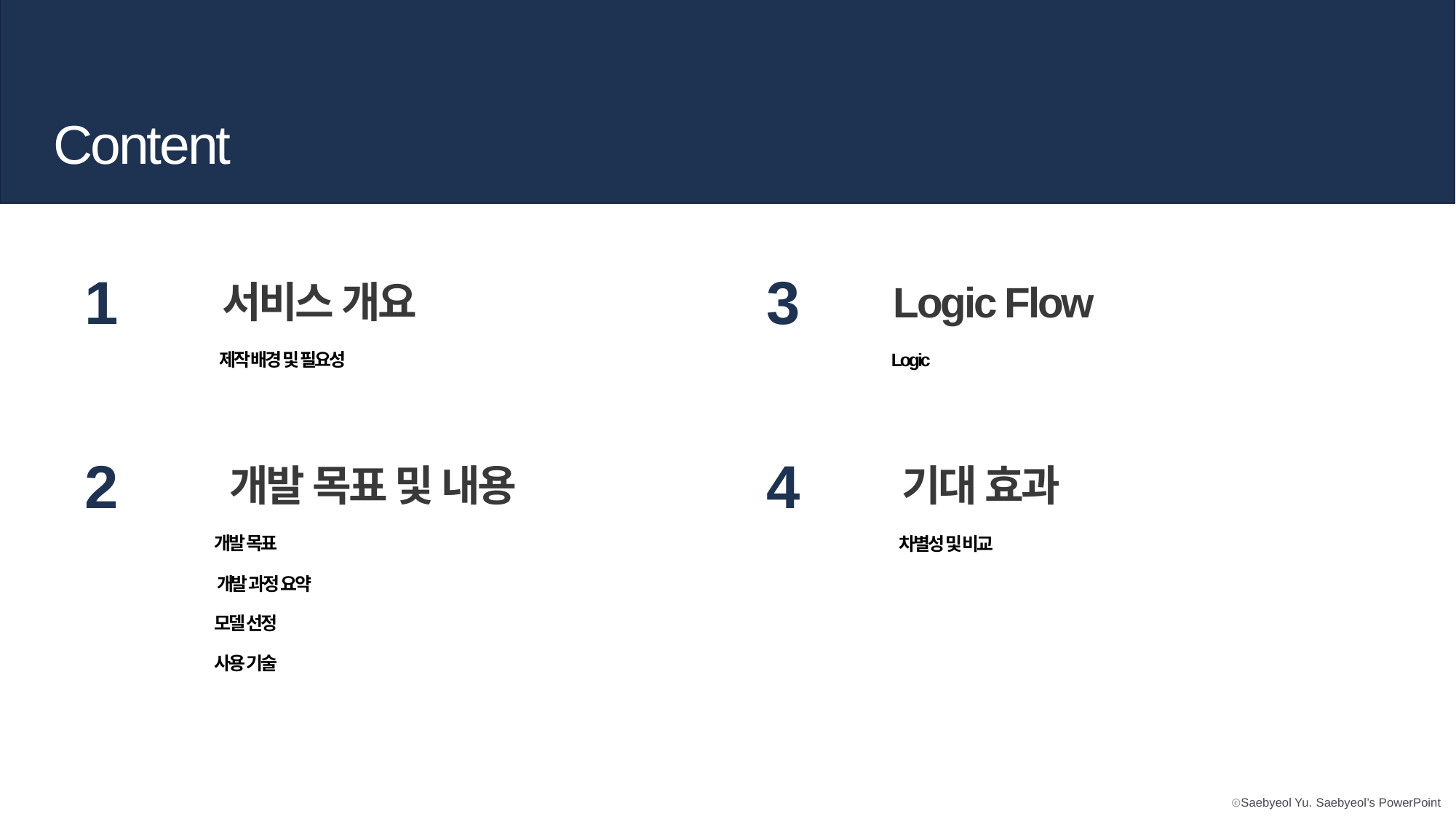

Content
1
서비스 개요
제작 배경 및 필요성
3
Logic Flow
Logic
2
개발 목표 및 내용
개발 목표
개발 과정 요약
모델 선정
사용 기술
4
기대 효과
차별성 및 비교